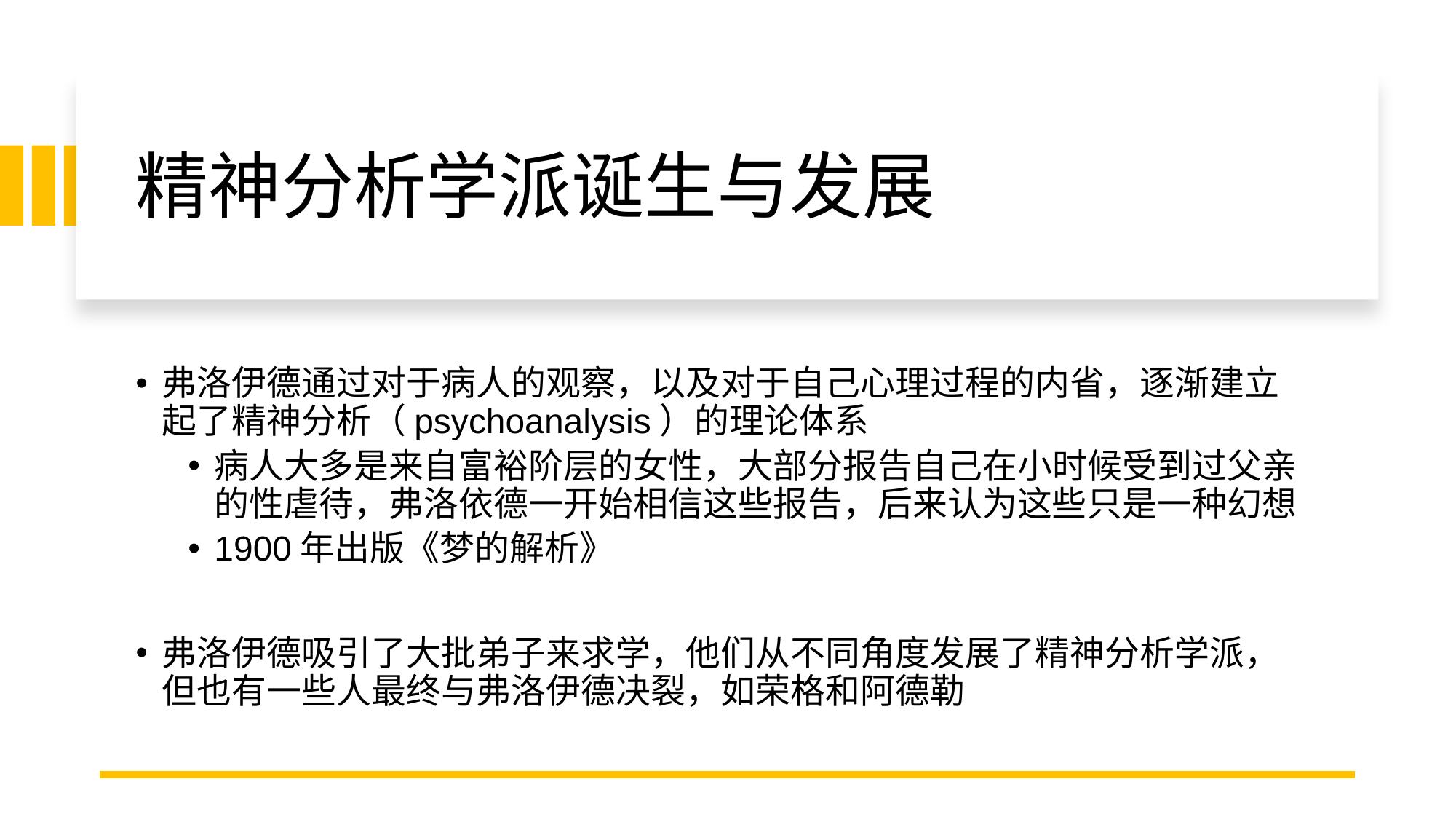

# 精神分析学派诞生与发展

弗洛伊德通过对于病人的观察，以及对于自己心理过程的内省，逐渐建立起了精神分析（psychoanalysis）的理论体系
病人大多是来自富裕阶层的女性，大部分报告自己在小时候受到过父亲的性虐待，弗洛依德一开始相信这些报告，后来认为这些只是一种幻想
1900年出版《梦的解析》

弗洛伊德吸引了大批弟子来求学，他们从不同角度发展了精神分析学派，但也有一些人最终与弗洛伊德决裂，如荣格和阿德勒